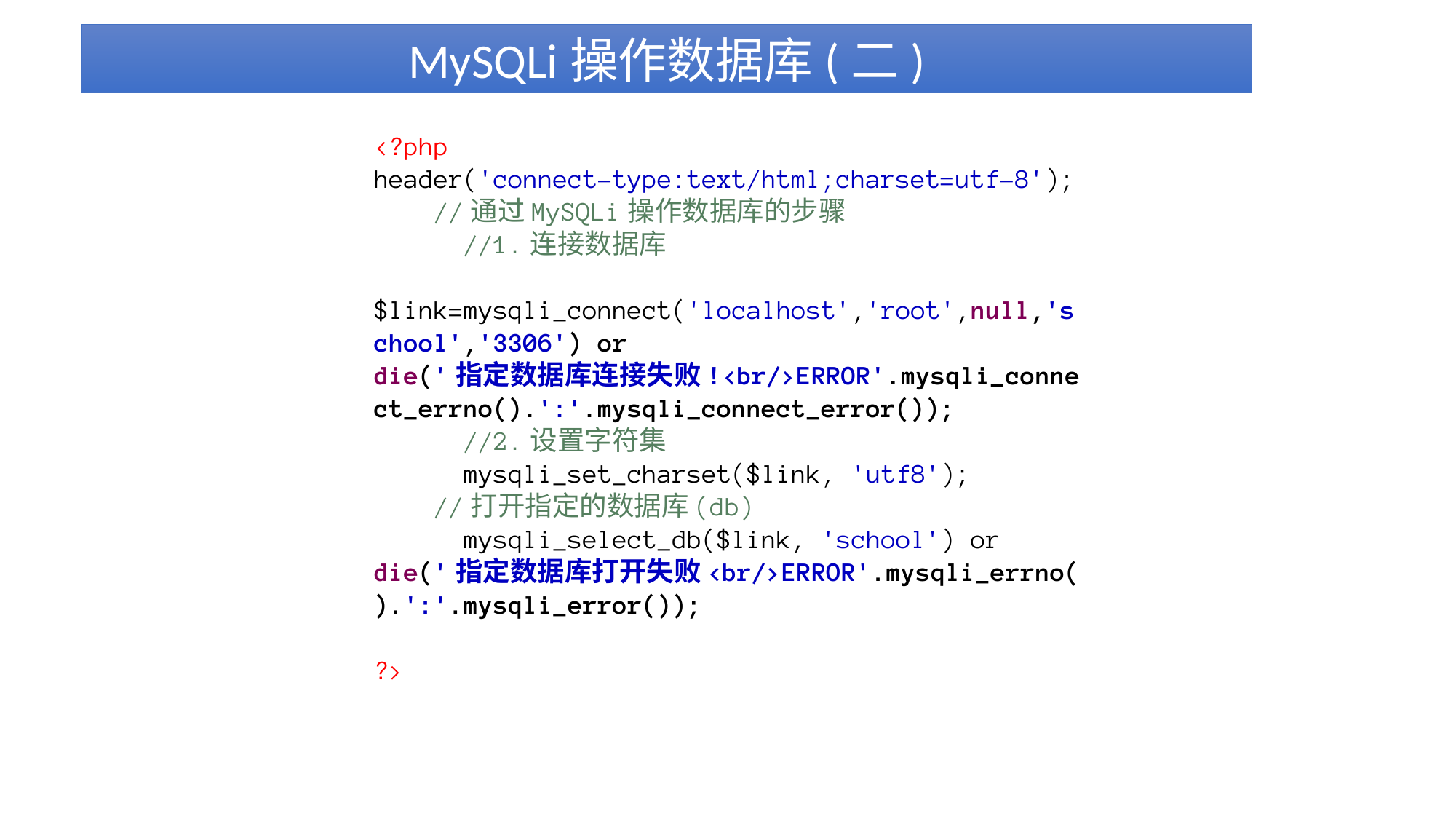

MySQLi操作数据库(二)
<?php
header('connect-type:text/html;charset=utf-8');
    //通过MySQLi操作数据库的步骤
      //1.连接数据库
      $link=mysqli_connect('localhost','root',null,'school','3306') or die('指定数据库连接失败!<br/>ERROR'.mysqli_connect_errno().':'.mysqli_connect_error());
      //2.设置字符集
      mysqli_set_charset($link, 'utf8');
    //打开指定的数据库(db)
      mysqli_select_db($link, 'school') or die('指定数据库打开失败<br/>ERROR'.mysqli_errno().':'.mysqli_error());

?>